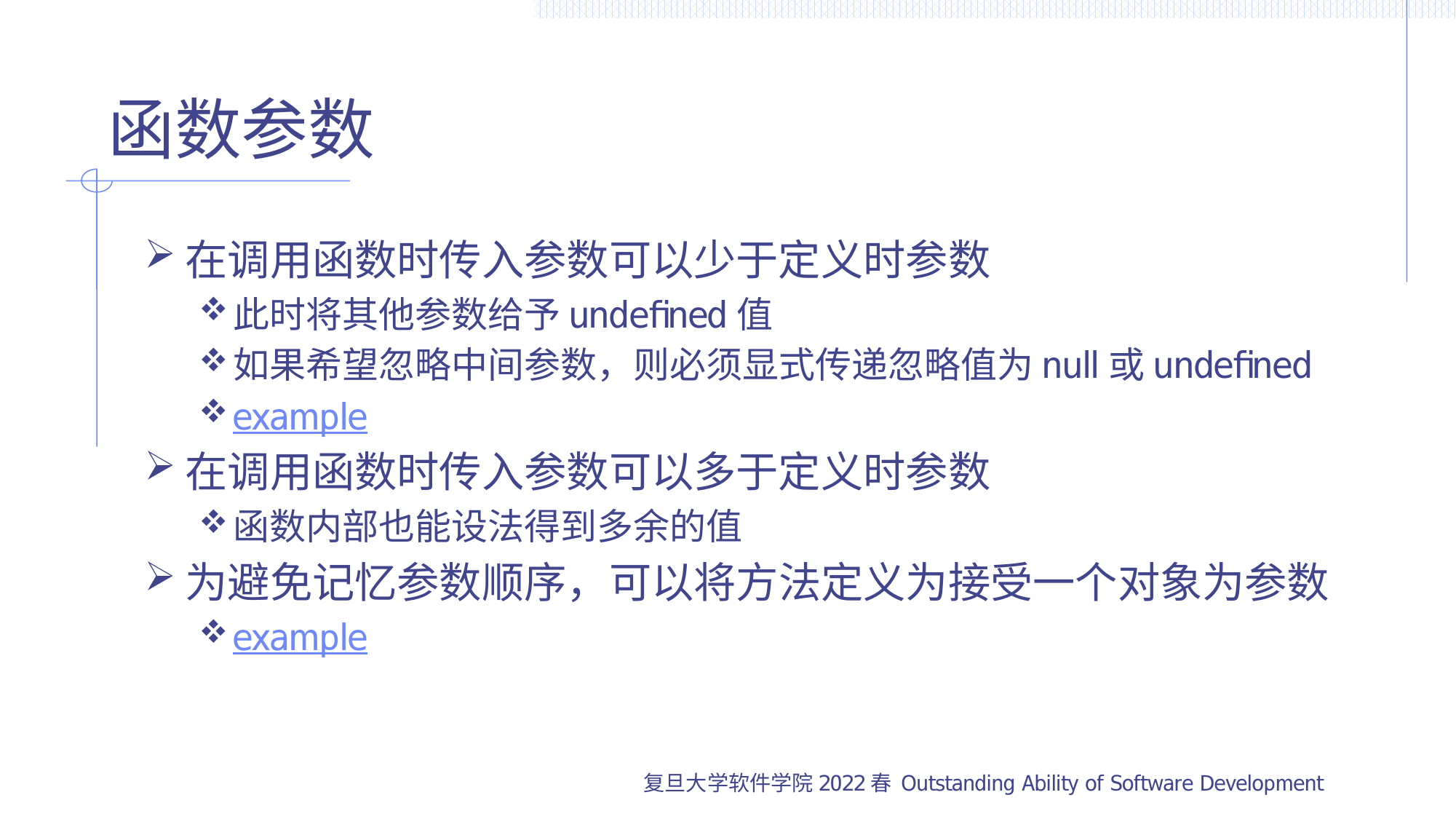

# 函数参数
在调用函数时传入参数可以少于定义时参数
此时将其他参数给予undefined值
如果希望忽略中间参数，则必须显式传递忽略值为null或undefined
example
在调用函数时传入参数可以多于定义时参数
函数内部也能设法得到多余的值
为避免记忆参数顺序，可以将方法定义为接受一个对象为参数
example